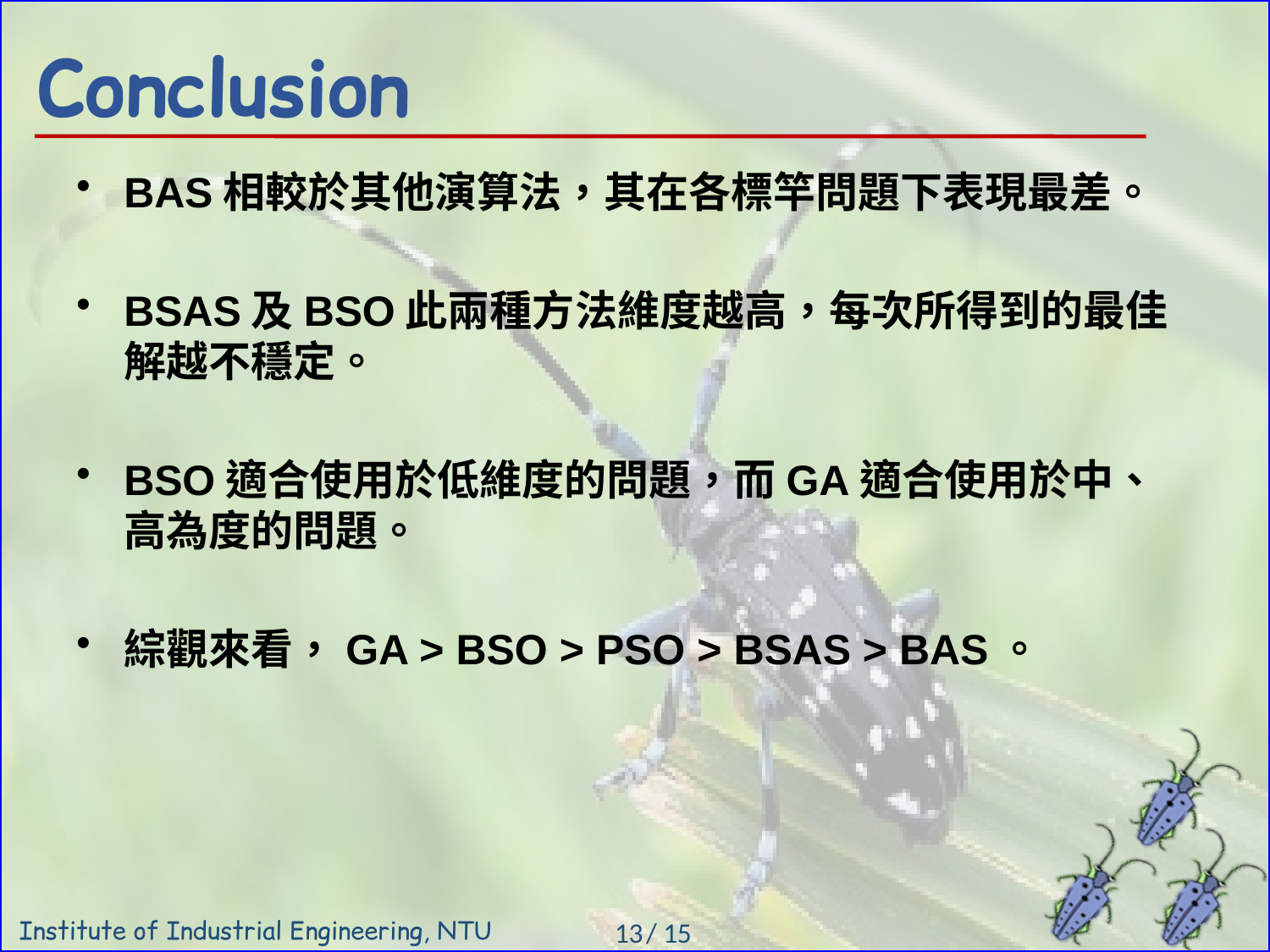

# Conclusion
BAS相較於其他演算法，其在各標竿問題下表現最差。

BSAS及BSO此兩種方法維度越高，每次所得到的最佳解越不穩定。

BSO適合使用於低維度的問題，而GA適合使用於中、高為度的問題。

綜觀來看，GA > BSO > PSO > BSAS > BAS。